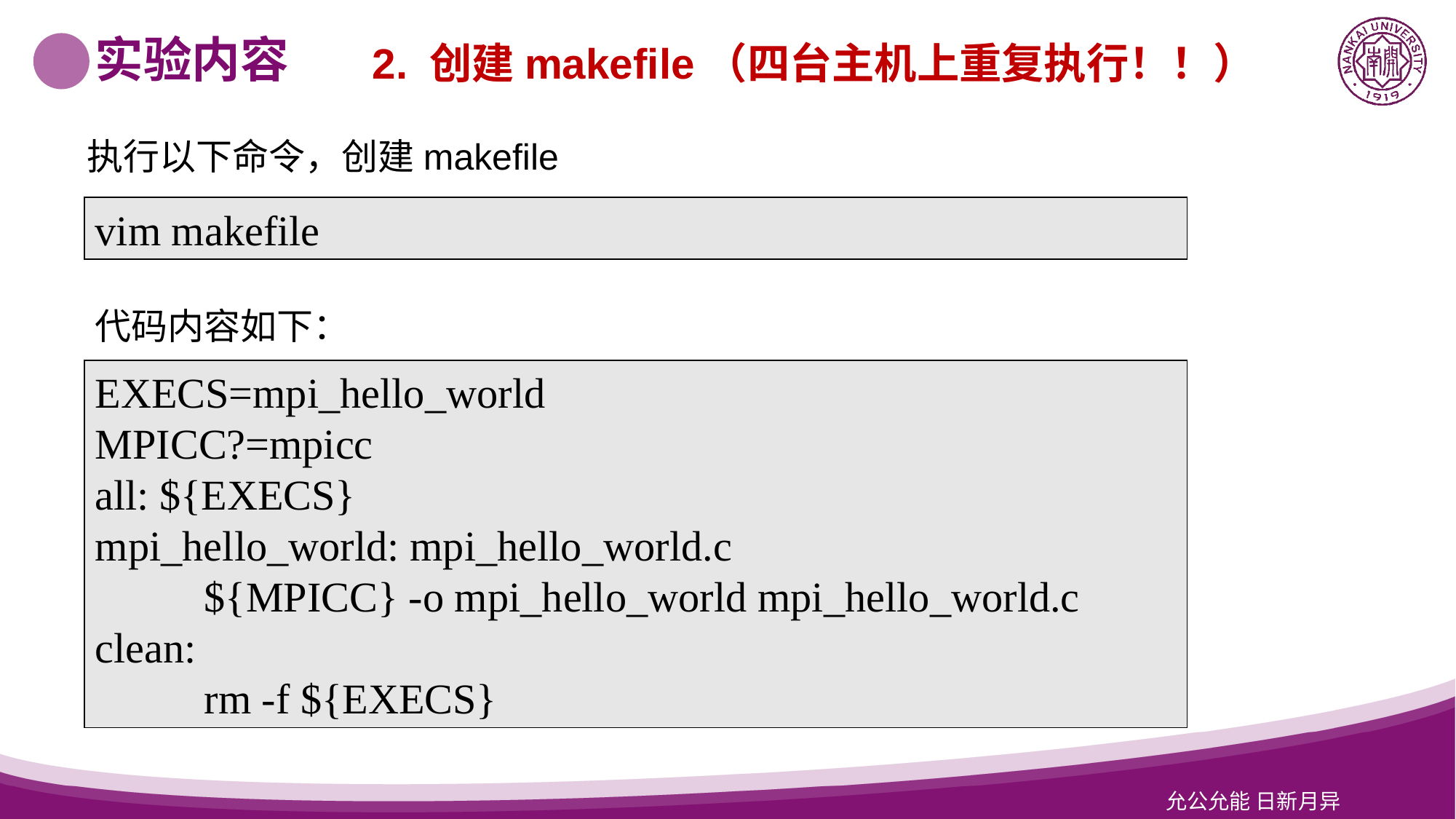

实验内容
2. 创建makefile（四台主机上重复执行！！）
执行以下命令，创建makefile
vim makefile
代码内容如下：
EXECS=mpi_hello_world
MPICC?=mpicc
all: ${EXECS}
mpi_hello_world: mpi_hello_world.c
	${MPICC} -o mpi_hello_world mpi_hello_world.c
clean:
	rm -f ${EXECS}